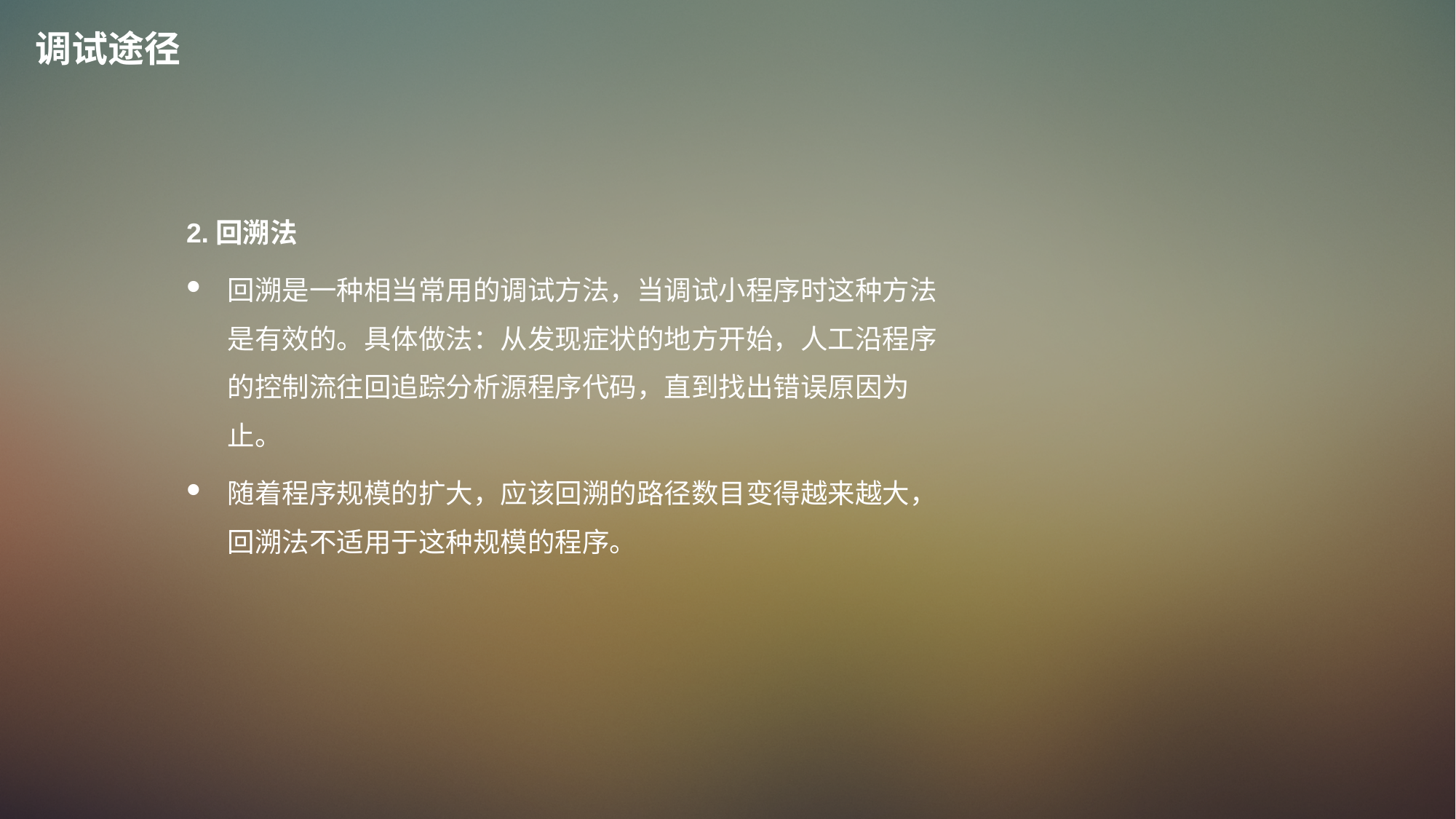

调试途径
2.回溯法
回溯是一种相当常用的调试方法，当调试小程序时这种方法是有效的。具体做法：从发现症状的地方开始，人工沿程序的控制流往回追踪分析源程序代码，直到找出错误原因为止。
随着程序规模的扩大，应该回溯的路径数目变得越来越大，回溯法不适用于这种规模的程序。